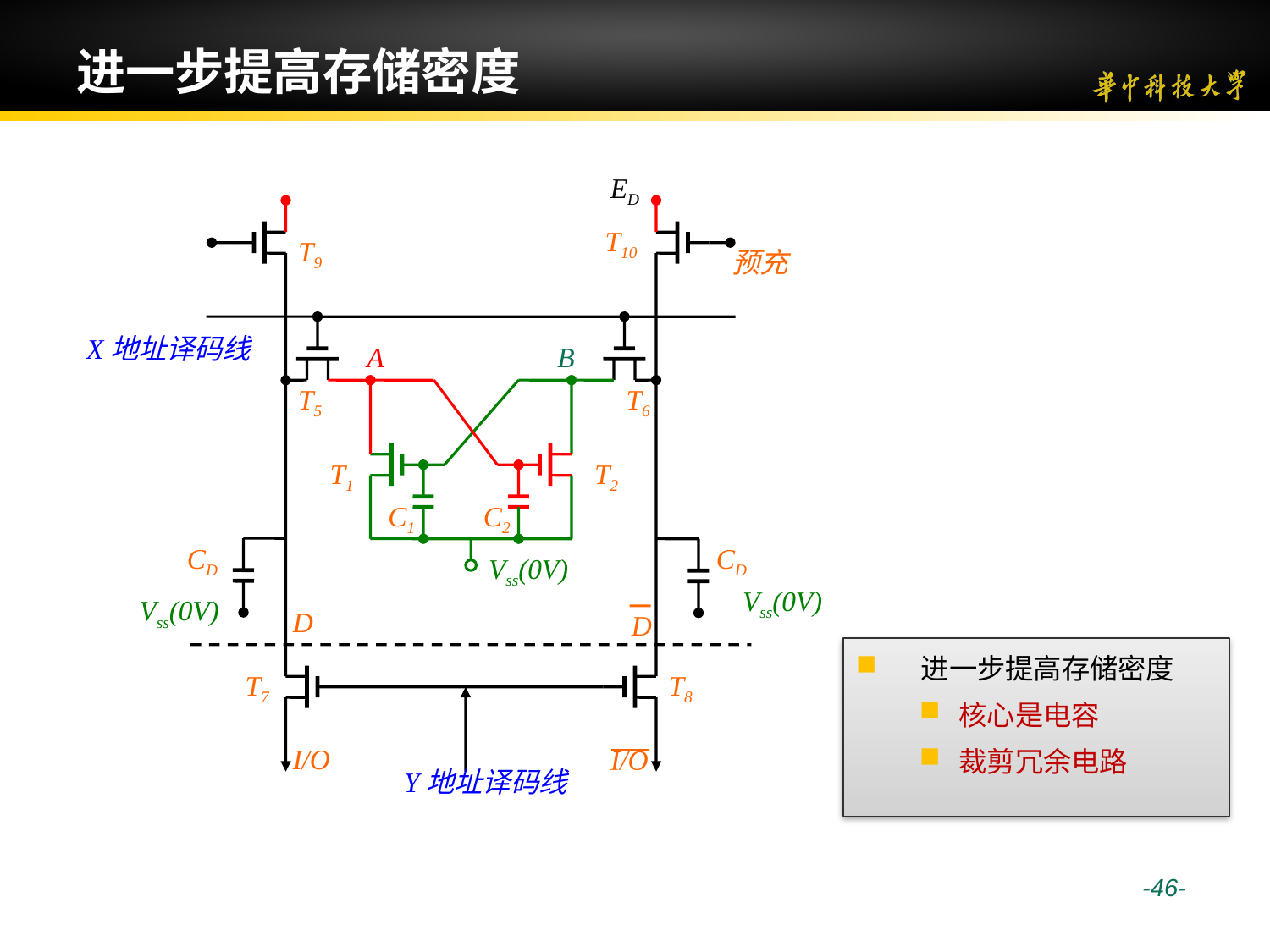

进一步提高存储密度
ED

T10
T9

预充

A

T5

X地址译码线

B

T2

C2

T6

T1

C1

CD

Vss(0V)

CD

Vss(0V)
Vss(0V)
D
T7

I/O
D

进一步提高存储密度
核心是电容
裁剪冗余电路

T8

O/I
Y地址译码线
 -46-